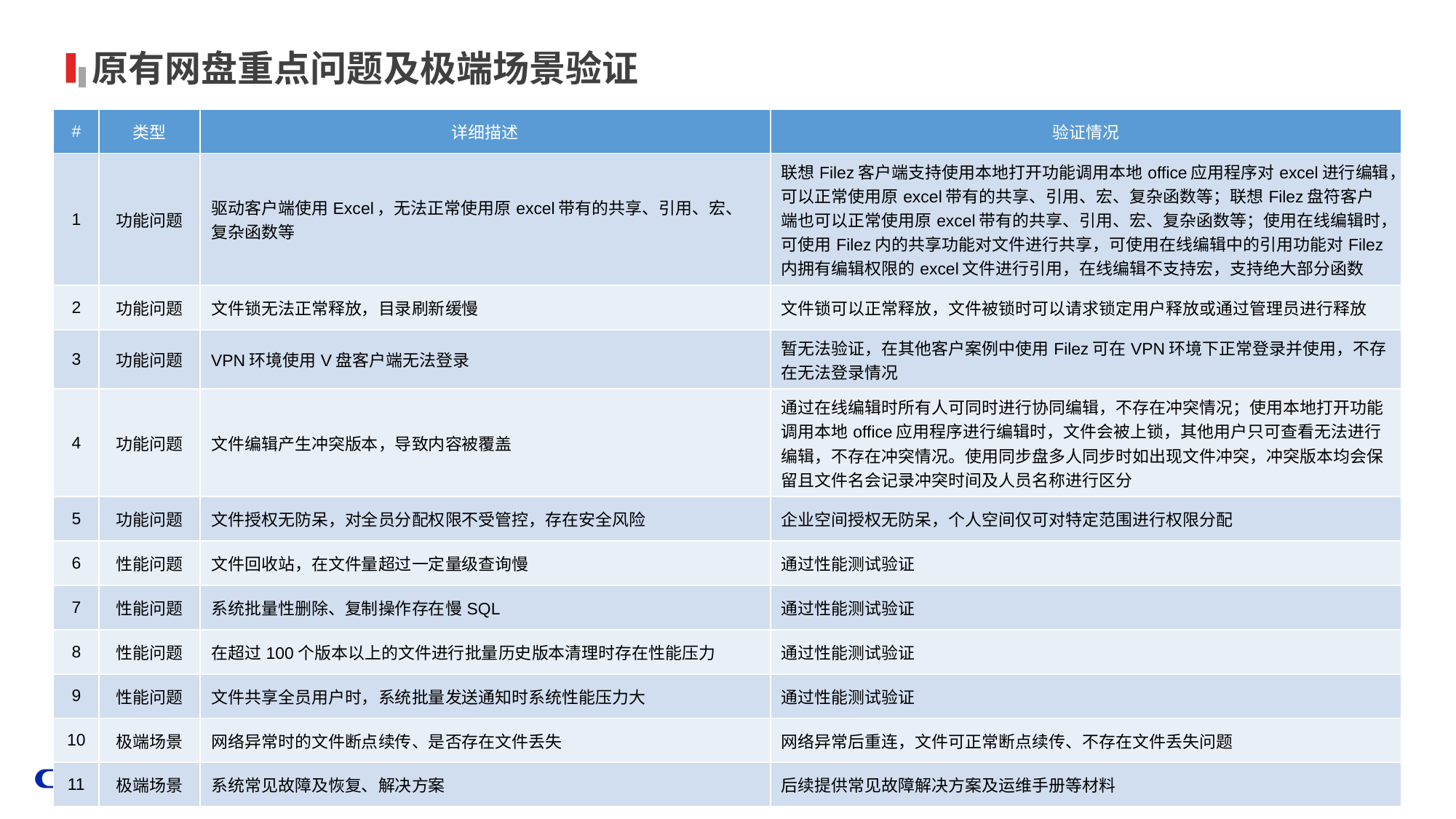

# 原有网盘重点问题及极端场景验证
| # | 类型 | 详细描述 | 验证情况 |
| --- | --- | --- | --- |
| 1 | 功能问题 | 驱动客户端使用Excel，无法正常使用原excel带有的共享、引用、宏、复杂函数等 | 联想Filez客户端支持使用本地打开功能调用本地office应用程序对excel进行编辑，可以正常使用原excel带有的共享、引用、宏、复杂函数等；联想Filez盘符客户端也可以正常使用原excel带有的共享、引用、宏、复杂函数等；使用在线编辑时，可使用Filez内的共享功能对文件进行共享，可使用在线编辑中的引用功能对Filez内拥有编辑权限的excel文件进行引用，在线编辑不支持宏，支持绝大部分函数 |
| 2 | 功能问题 | 文件锁无法正常释放，目录刷新缓慢 | 文件锁可以正常释放，文件被锁时可以请求锁定用户释放或通过管理员进行释放 |
| 3 | 功能问题 | VPN环境使用V盘客户端无法登录 | 暂无法验证，在其他客户案例中使用Filez可在VPN环境下正常登录并使用，不存在无法登录情况 |
| 4 | 功能问题 | 文件编辑产生冲突版本，导致内容被覆盖 | 通过在线编辑时所有人可同时进行协同编辑，不存在冲突情况；使用本地打开功能调用本地office应用程序进行编辑时，文件会被上锁，其他用户只可查看无法进行编辑，不存在冲突情况。使用同步盘多人同步时如出现文件冲突，冲突版本均会保留且文件名会记录冲突时间及人员名称进行区分 |
| 5 | 功能问题 | 文件授权无防呆，对全员分配权限不受管控，存在安全风险 | 企业空间授权无防呆，个人空间仅可对特定范围进行权限分配 |
| 6 | 性能问题 | 文件回收站，在文件量超过一定量级查询慢 | 通过性能测试验证 |
| 7 | 性能问题 | 系统批量性删除、复制操作存在慢SQL | 通过性能测试验证 |
| 8 | 性能问题 | 在超过100个版本以上的文件进行批量历史版本清理时存在性能压力 | 通过性能测试验证 |
| 9 | 性能问题 | 文件共享全员用户时，系统批量发送通知时系统性能压力大 | 通过性能测试验证 |
| 10 | 极端场景 | 网络异常时的文件断点续传、是否存在文件丢失 | 网络异常后重连，文件可正常断点续传、不存在文件丢失问题 |
| 11 | 极端场景 | 系统常见故障及恢复、解决方案 | 后续提供常见故障解决方案及运维手册等材料 |